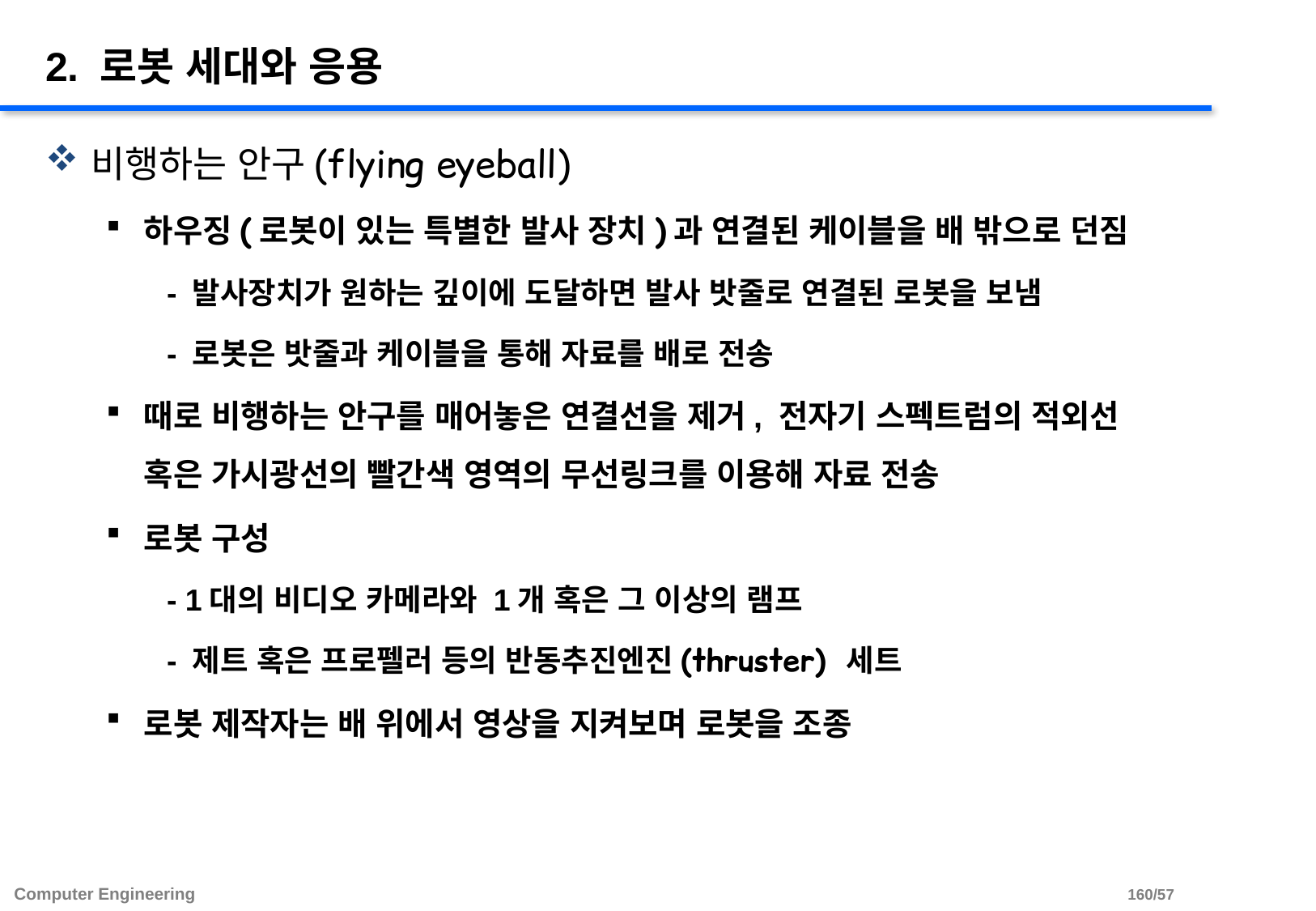

# 2. 로봇 세대와 응용
비행하는 안구(flying eyeball)
하우징(로봇이 있는 특별한 발사 장치)과 연결된 케이블을 배 밖으로 던짐
- 발사장치가 원하는 깊이에 도달하면 발사 밧줄로 연결된 로봇을 보냄
- 로봇은 밧줄과 케이블을 통해 자료를 배로 전송
때로 비행하는 안구를 매어놓은 연결선을 제거, 전자기 스펙트럼의 적외선 혹은 가시광선의 빨간색 영역의 무선링크를 이용해 자료 전송
로봇 구성
- 1대의 비디오 카메라와 1개 혹은 그 이상의 램프
- 제트 혹은 프로펠러 등의 반동추진엔진(thruster) 세트
로봇 제작자는 배 위에서 영상을 지켜보며 로봇을 조종